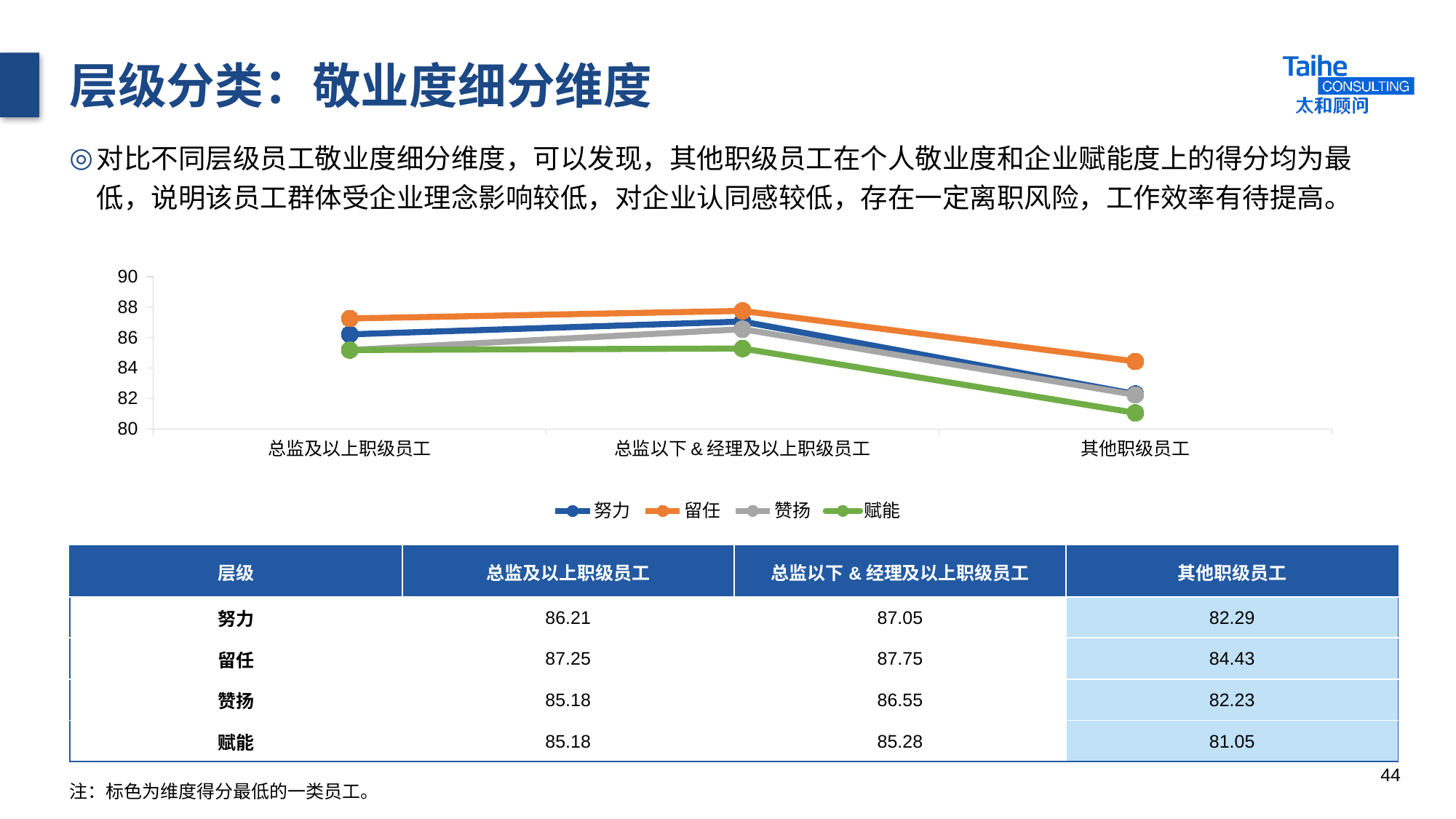

# 层级分类：敬业度细分维度
对比不同层级员工敬业度细分维度，可以发现，其他职级员工在个人敬业度和企业赋能度上的得分均为最低，说明该员工群体受企业理念影响较低，对企业认同感较低，存在一定离职风险，工作效率有待提高。

### Chart

| Category | 努力 | 留任 | 赞扬 | 赋能 |
|---|---|---|---|---|
| 总监及以上职级员工 | 86.21 | 87.25 | 85.18 | 85.18 |
| 总监以下&经理及以上职级员工 | 87.05 | 87.75 | 86.55 | 85.28 |
| 其他职级员工 | 82.29 | 84.43 | 82.23 | 81.05 |
| 层级 | 总监及以上职级员工 | 总监以下&经理及以上职级员工 | 其他职级员工 |
| --- | --- | --- | --- |
| 努力 | 86.21 | 87.05 | 82.29 |
| 留任 | 87.25 | 87.75 | 84.43 |
| 赞扬 | 85.18 | 86.55 | 82.23 |
| 赋能 | 85.18 | 85.28 | 81.05 |
44
注：标色为维度得分最低的一类员工。